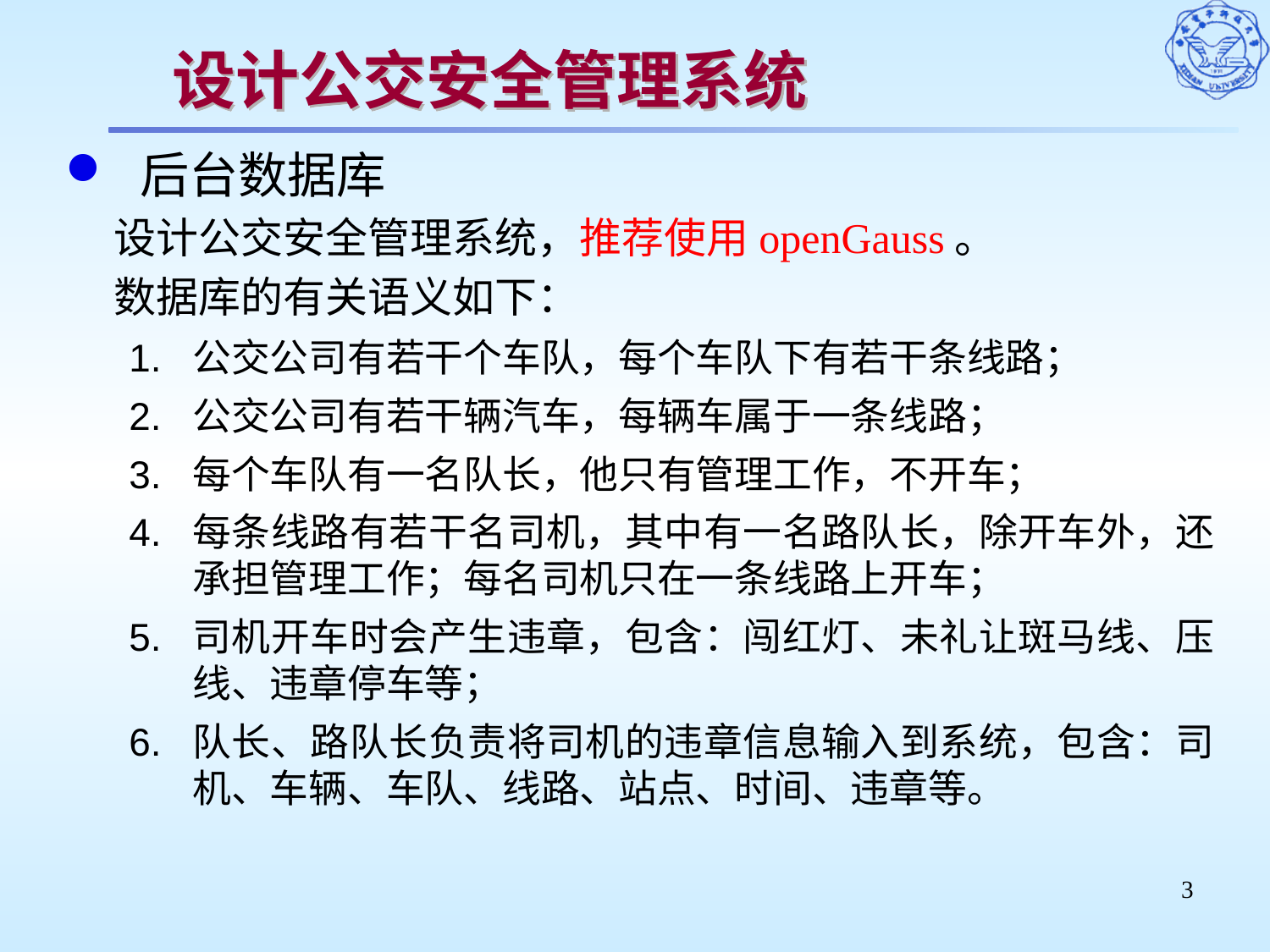

# 设计公交安全管理系统
后台数据库
    设计公交安全管理系统，推荐使用openGauss。
    数据库的有关语义如下：
公交公司有若干个车队，每个车队下有若干条线路；
公交公司有若干辆汽车，每辆车属于一条线路；
每个车队有一名队长，他只有管理工作，不开车；
每条线路有若干名司机，其中有一名路队长，除开车外，还承担管理工作；每名司机只在一条线路上开车；
司机开车时会产生违章，包含：闯红灯、未礼让斑马线、压线、违章停车等；
队长、路队长负责将司机的违章信息输入到系统，包含：司机、车辆、车队、线路、站点、时间、违章等。
3